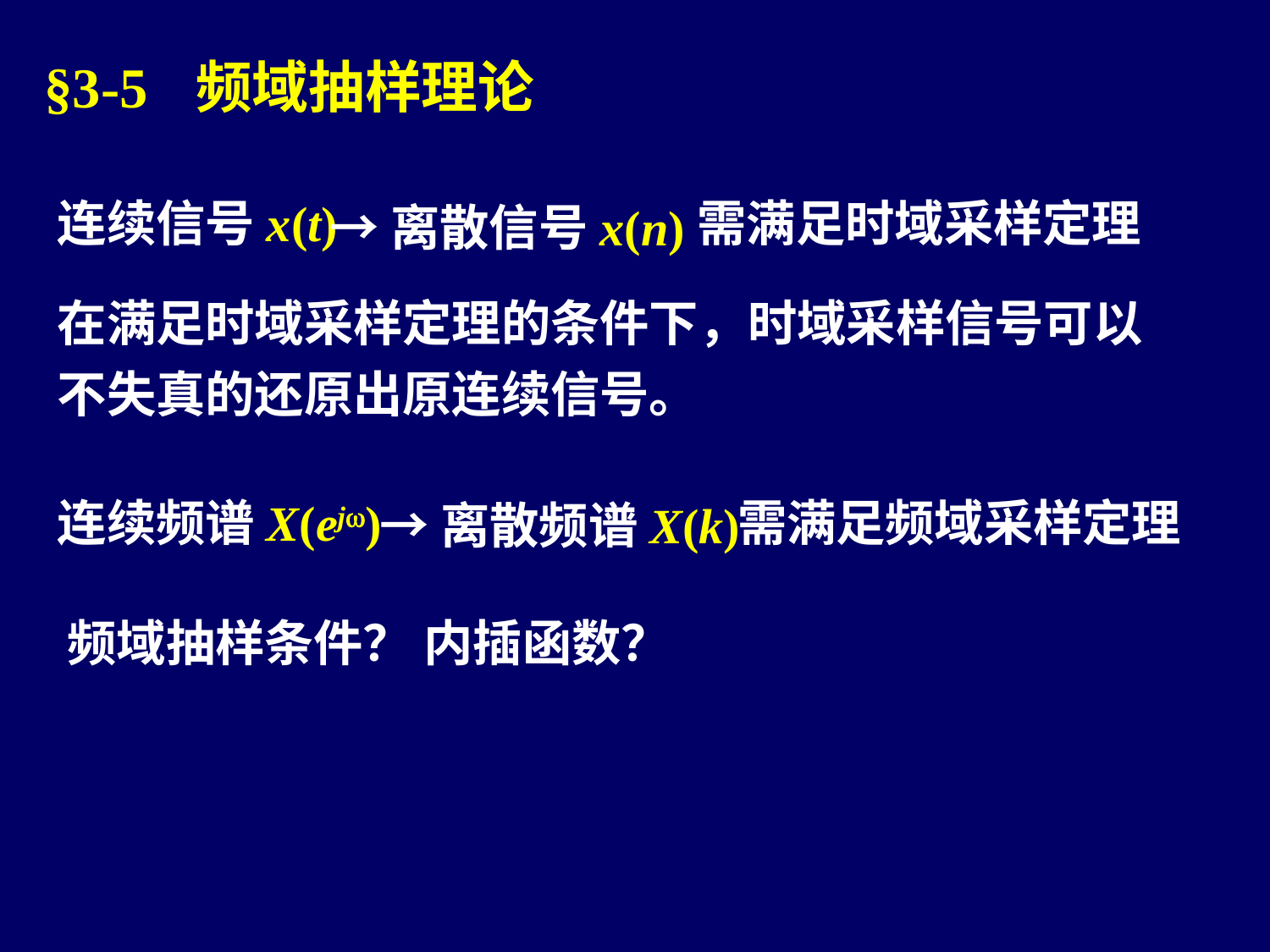

§3-5 频域抽样理论
连续信号x(t)
需满足时域采样定理
→离散信号x(n)
在满足时域采样定理的条件下，时域采样信号可以不失真的还原出原连续信号。
连续频谱X(ejω)
需满足频域采样定理
→离散频谱X(k)
频域抽样条件？ 内插函数？